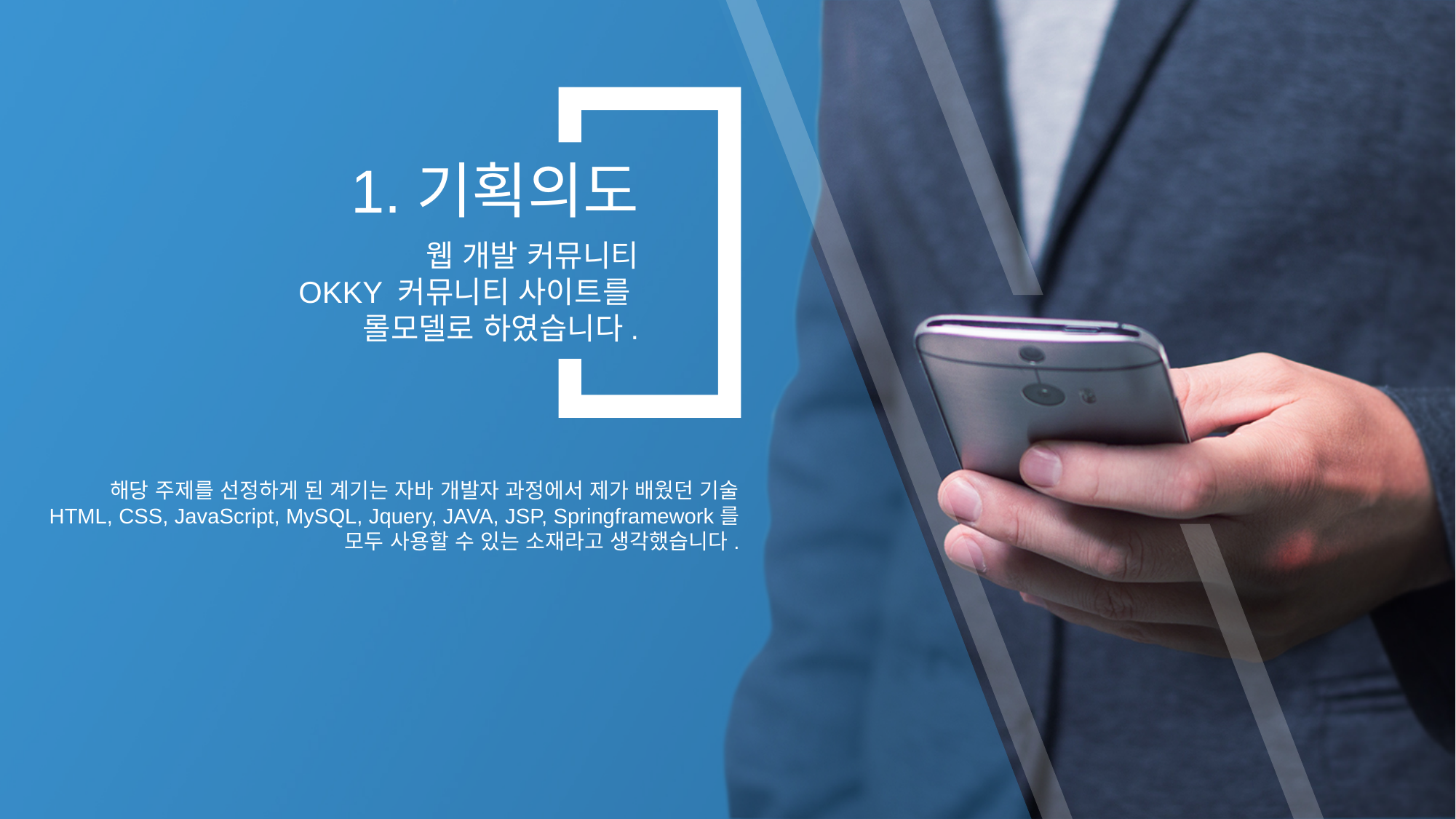

1.기획의도
웹 개발 커뮤니티
OKKY 커뮤니티 사이트를
롤모델로 하였습니다.
해당 주제를 선정하게 된 계기는 자바 개발자 과정에서 제가 배웠던 기술
HTML, CSS, JavaScript, MySQL, Jquery, JAVA, JSP, Springframework를 모두 사용할 수 있는 소재라고 생각했습니다.